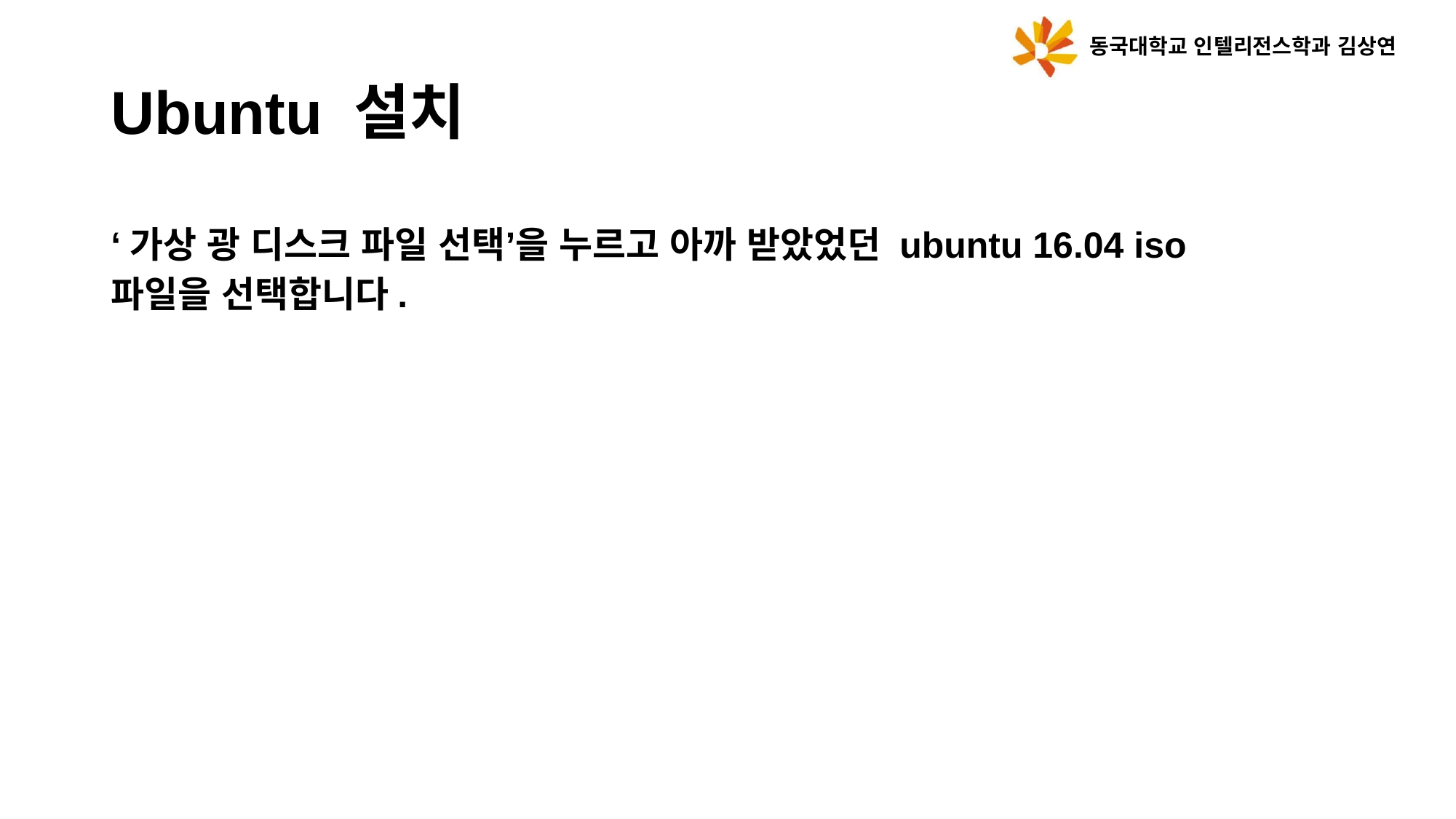

동국대학교 인텔리전스학과 김상연
# Ubuntu 설치
‘가상 광 디스크 파일 선택’을 누르고 아까 받았었던 ubuntu 16.04 iso
파일을 선택합니다.